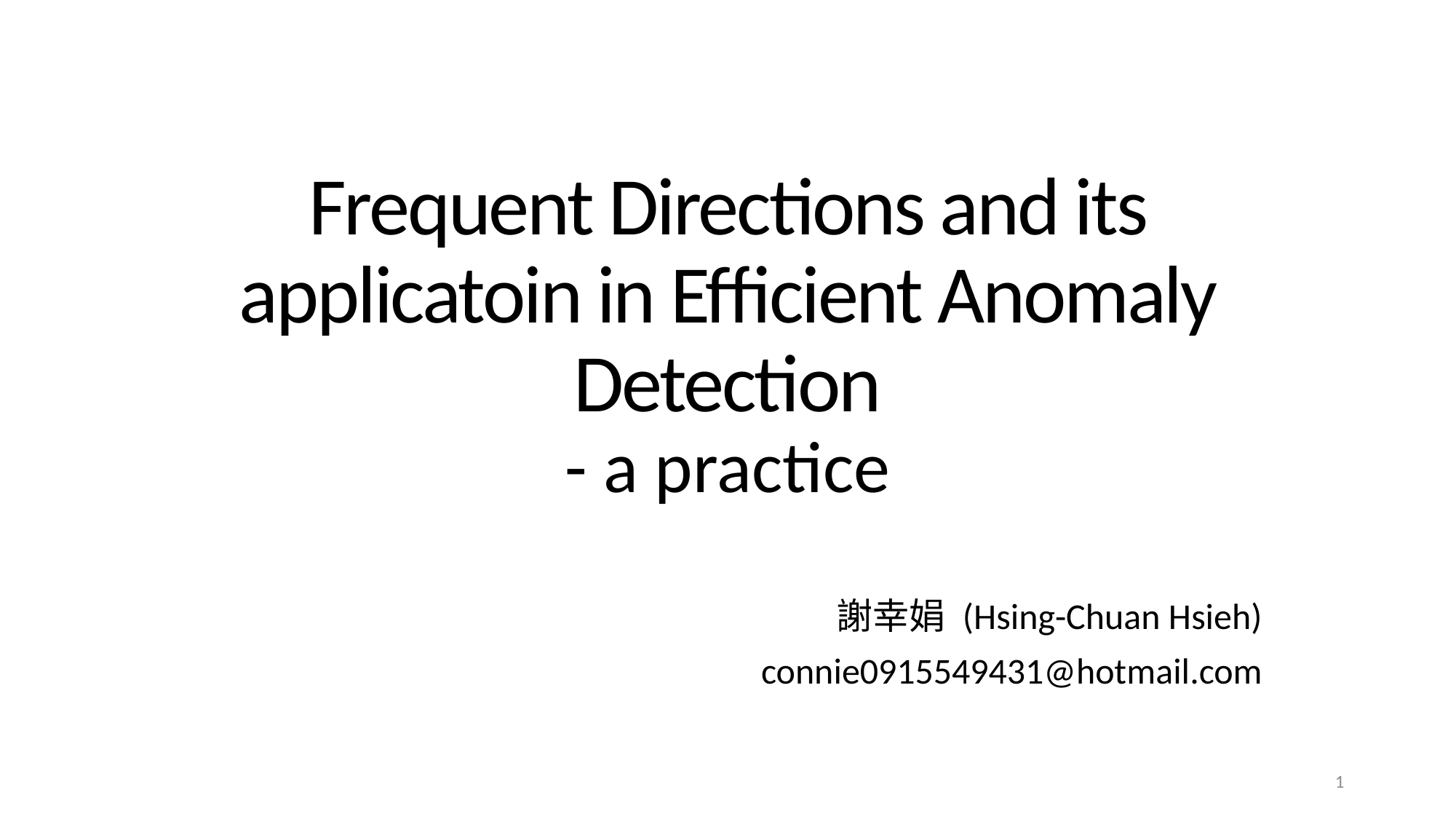

# ﻿Frequent Directions and its applicatoin in Efficient Anomaly Detection - a practice
謝幸娟 (Hsing-Chuan Hsieh)
connie0915549431@hotmail.com
1